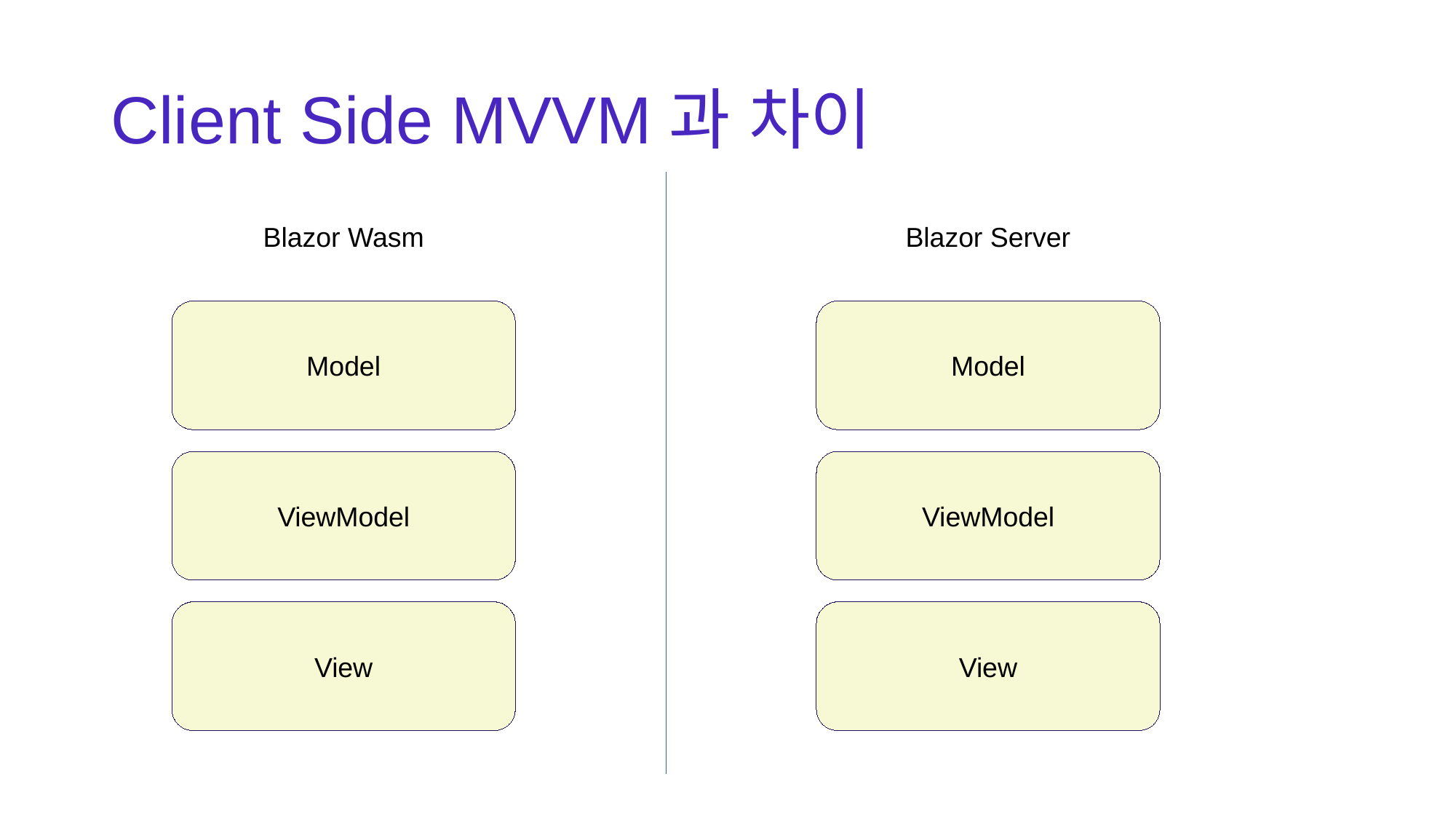

# Client Side MVVM과 차이

Blazor Wasm
Blazor Server
Model
Model
ViewModel
ViewModel
View
View